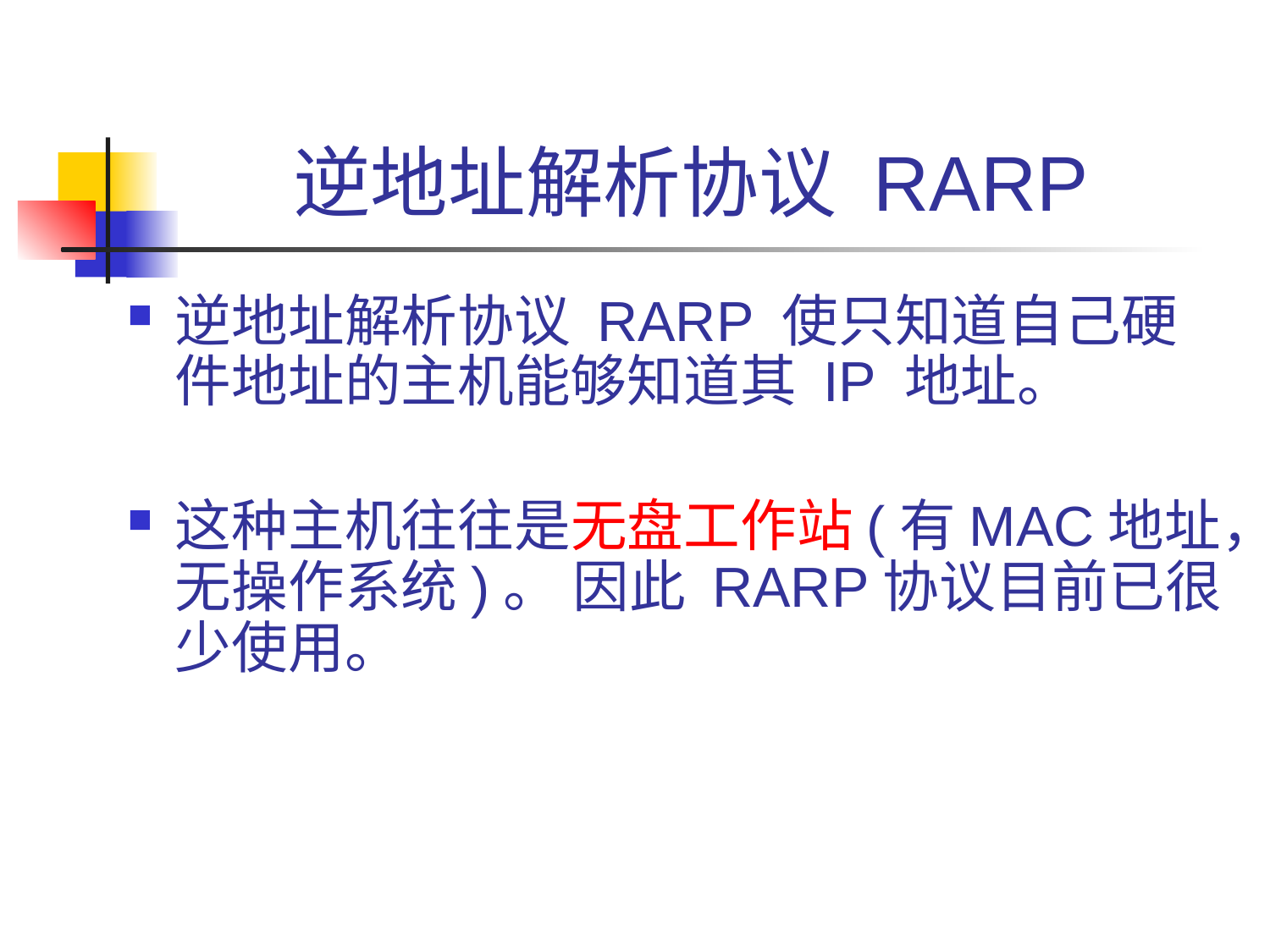

# 逆地址解析协议 RARP
逆地址解析协议 RARP 使只知道自己硬件地址的主机能够知道其 IP 地址。

这种主机往往是无盘工作站(有MAC地址，无操作系统)。 因此 RARP协议目前已很少使用。